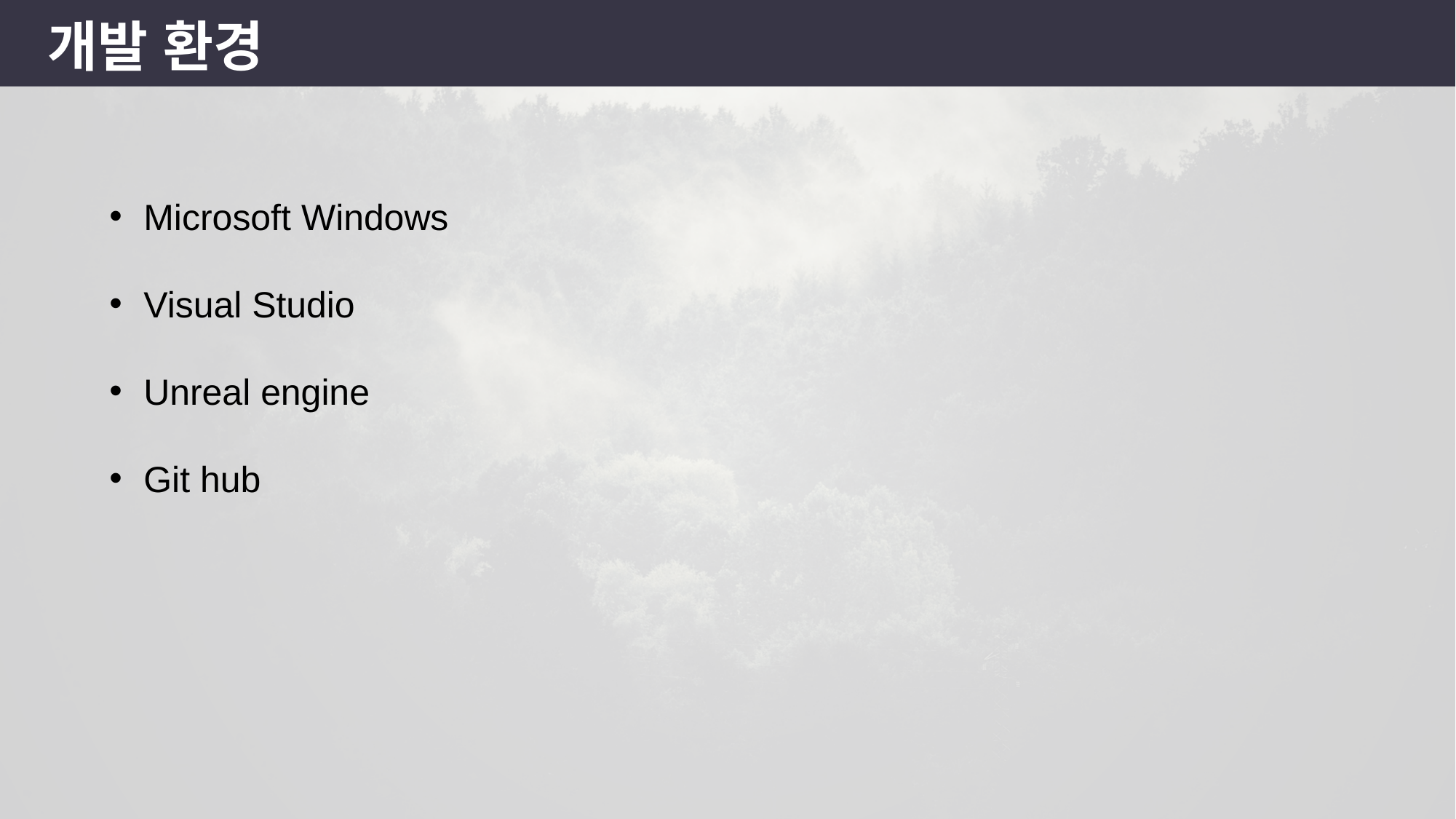

개발 환경
Microsoft Windows

Visual Studio

Unreal engine

Git hub
19